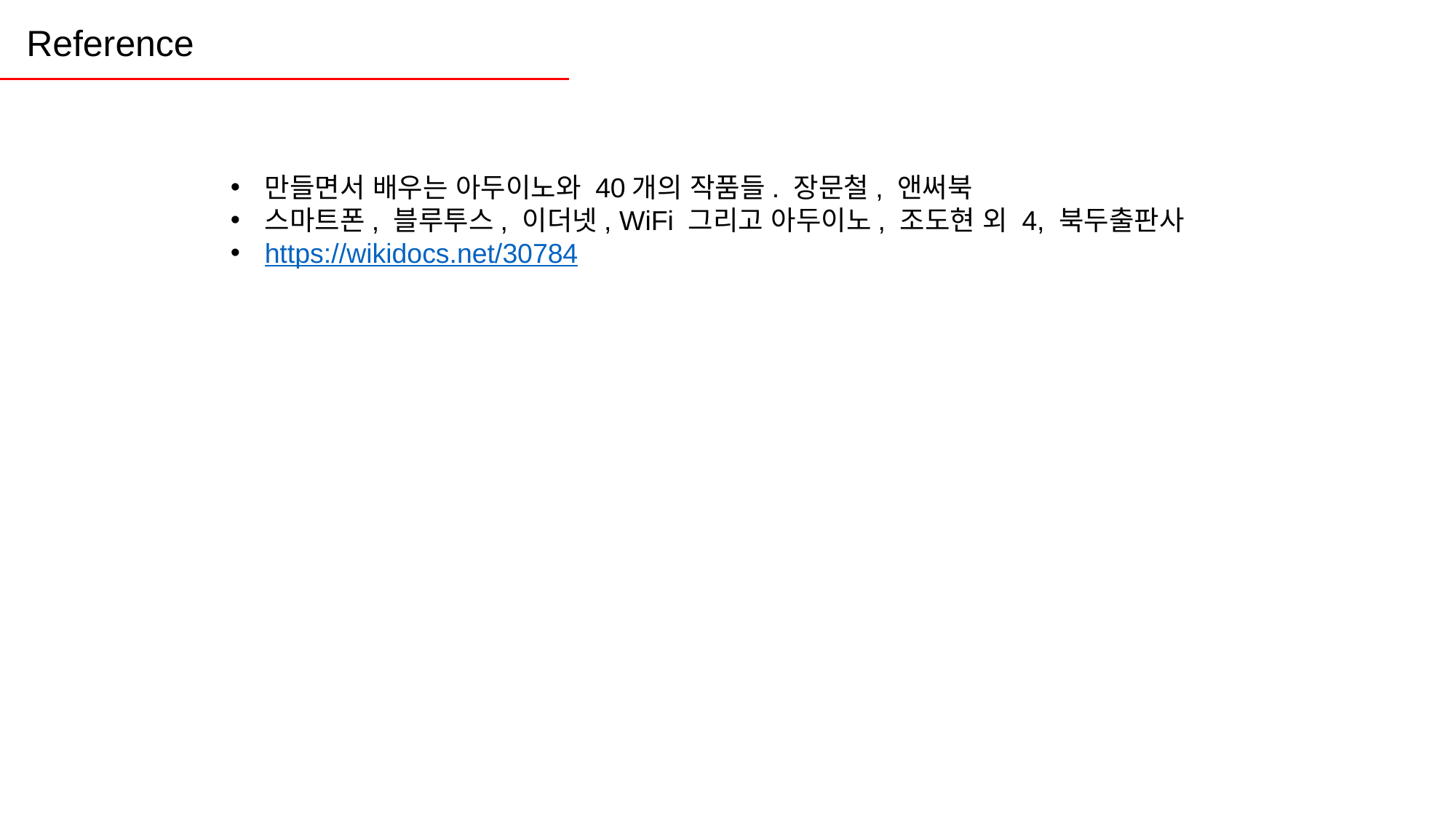

Reference
만들면서 배우는 아두이노와 40개의 작품들. 장문철, 앤써북
스마트폰, 블루투스, 이더넷, WiFi 그리고 아두이노, 조도현 외 4, 북두출판사
https://wikidocs.net/30784